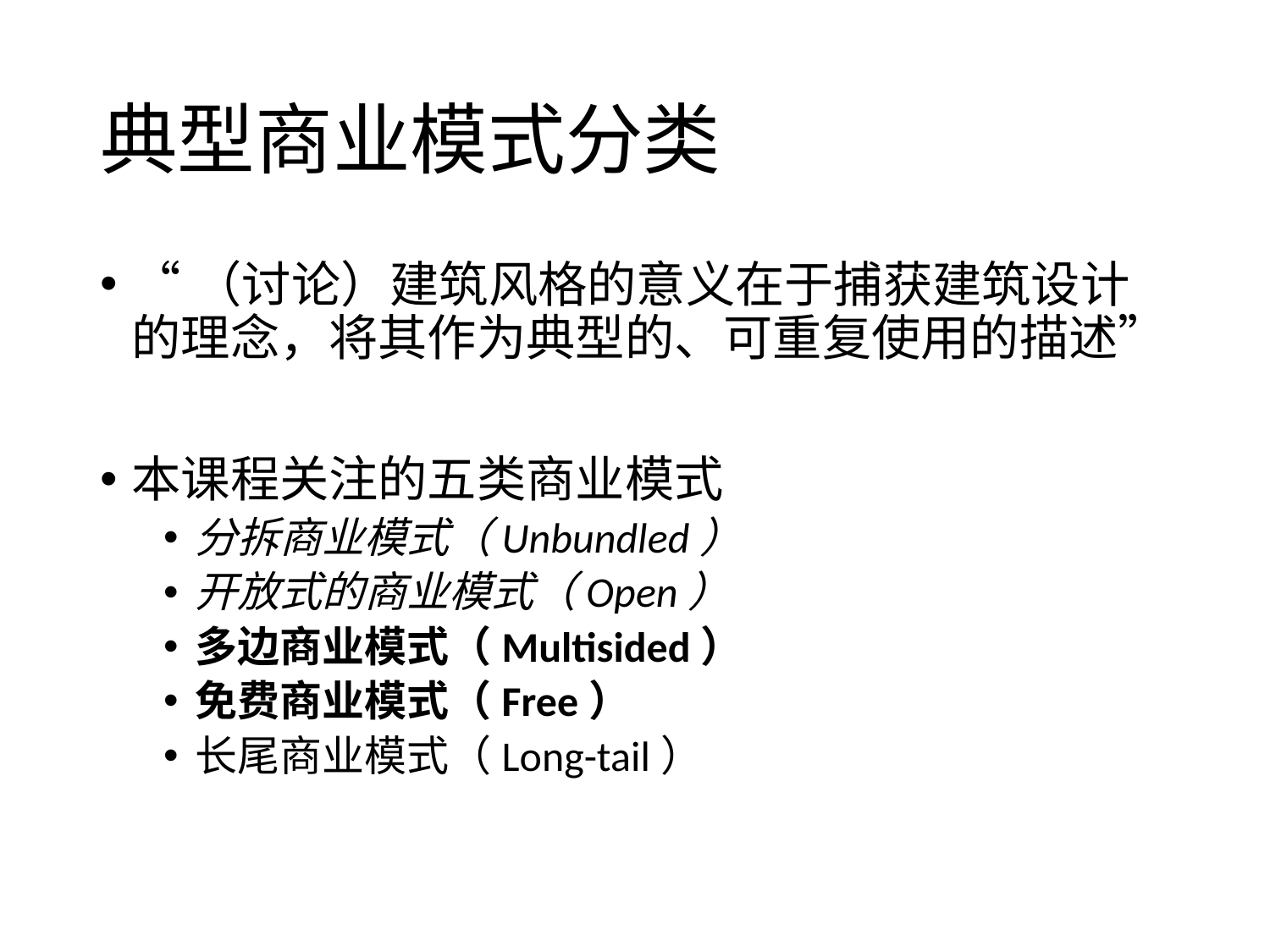

# 典型商业模式分类
“（讨论）建筑风格的意义在于捕获建筑设计的理念，将其作为典型的、可重复使用的描述”

本课程关注的五类商业模式
分拆商业模式（Unbundled）
开放式的商业模式（Open）
多边商业模式（Multisided）
免费商业模式（Free）
长尾商业模式（Long-tail）